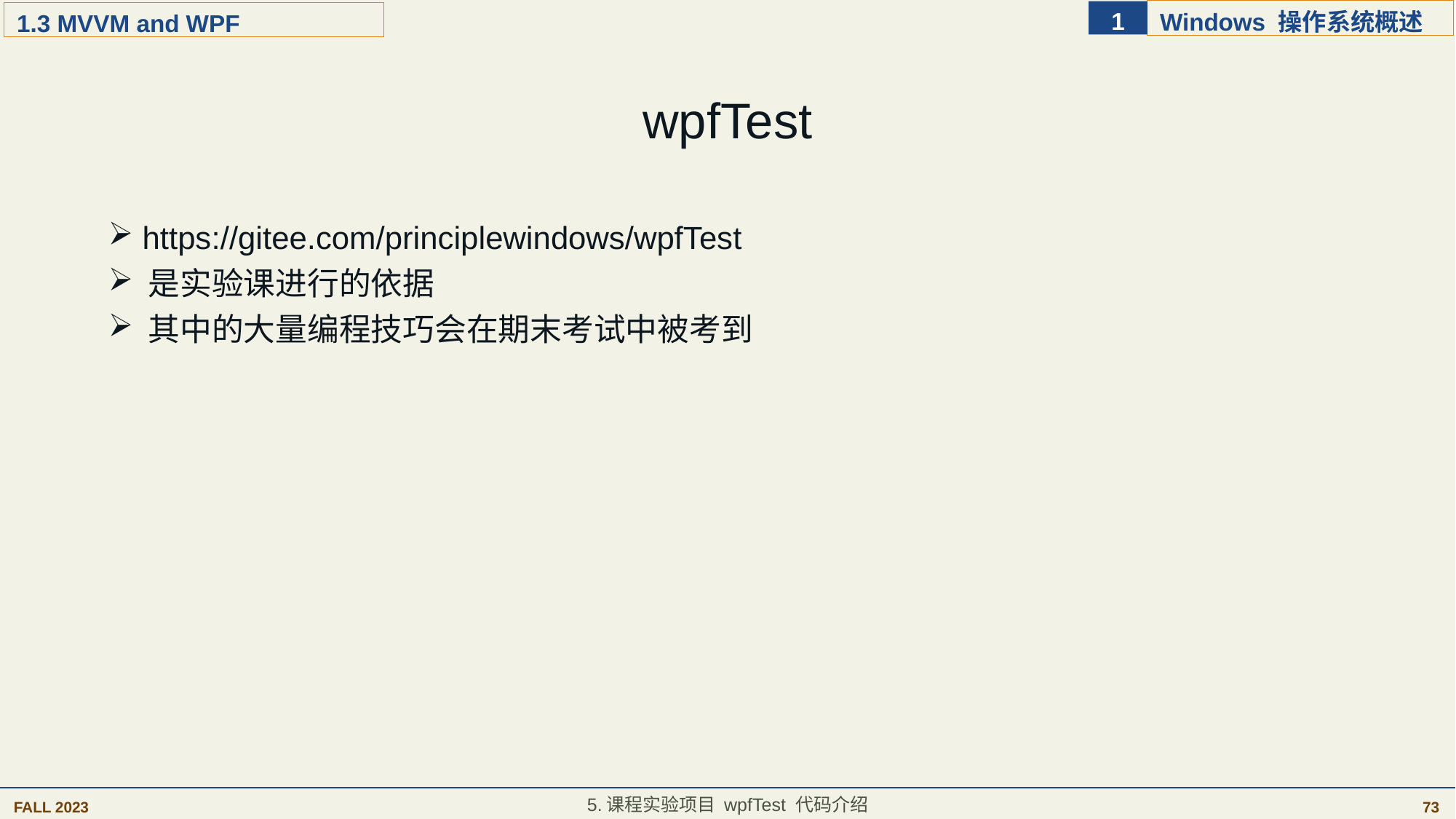

wpfTest
 https://gitee.com/principlewindows/wpfTest
 是实验课进行的依据
 其中的大量编程技巧会在期末考试中被考到

5.课程实验项目 wpfTest 代码介绍